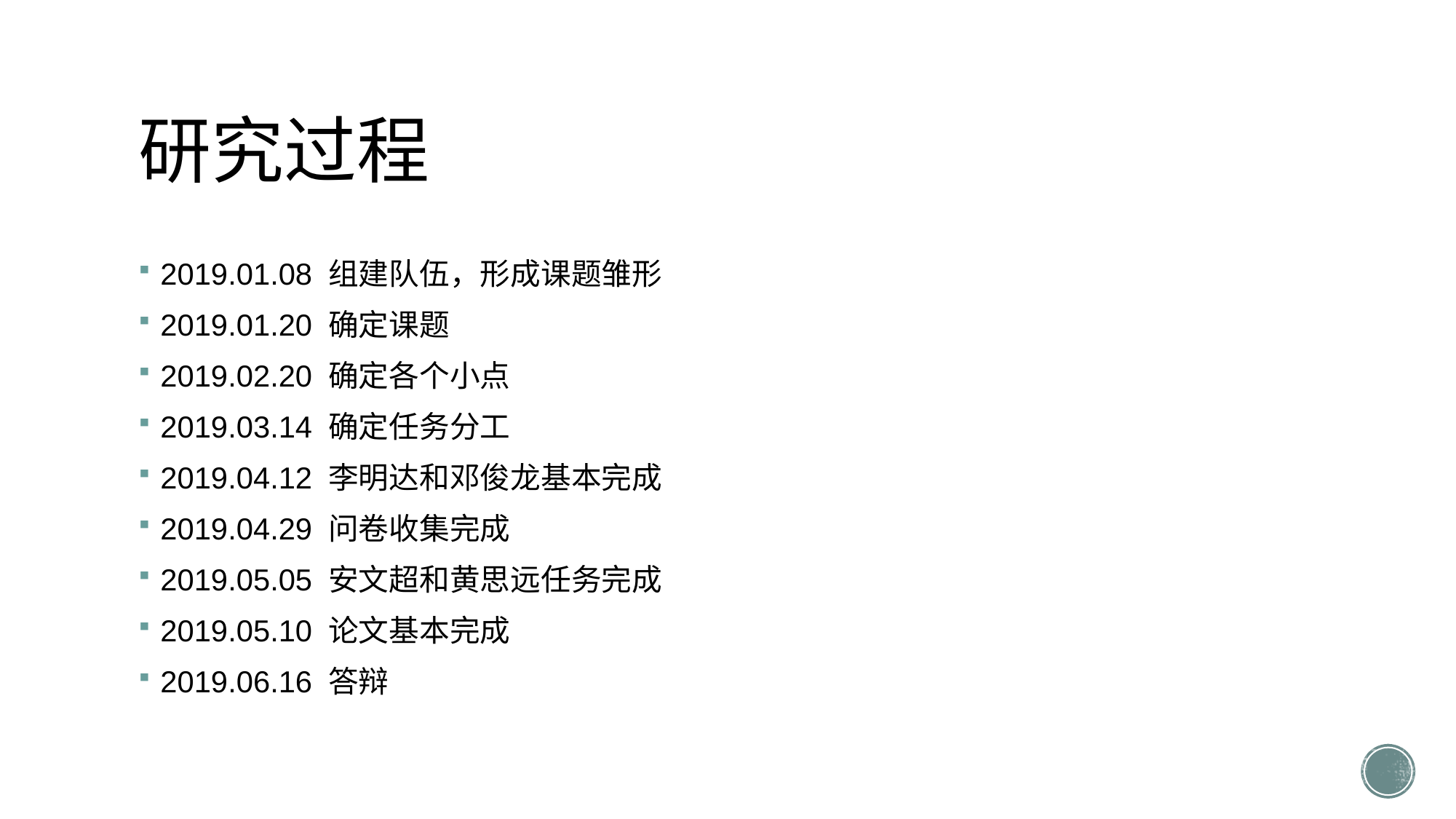

# 研究过程
2019.01.08 组建队伍，形成课题雏形
2019.01.20 确定课题
2019.02.20 确定各个小点
2019.03.14 确定任务分工
2019.04.12 李明达和邓俊龙基本完成
2019.04.29 问卷收集完成
2019.05.05 安文超和黄思远任务完成
2019.05.10 论文基本完成
2019.06.16 答辩